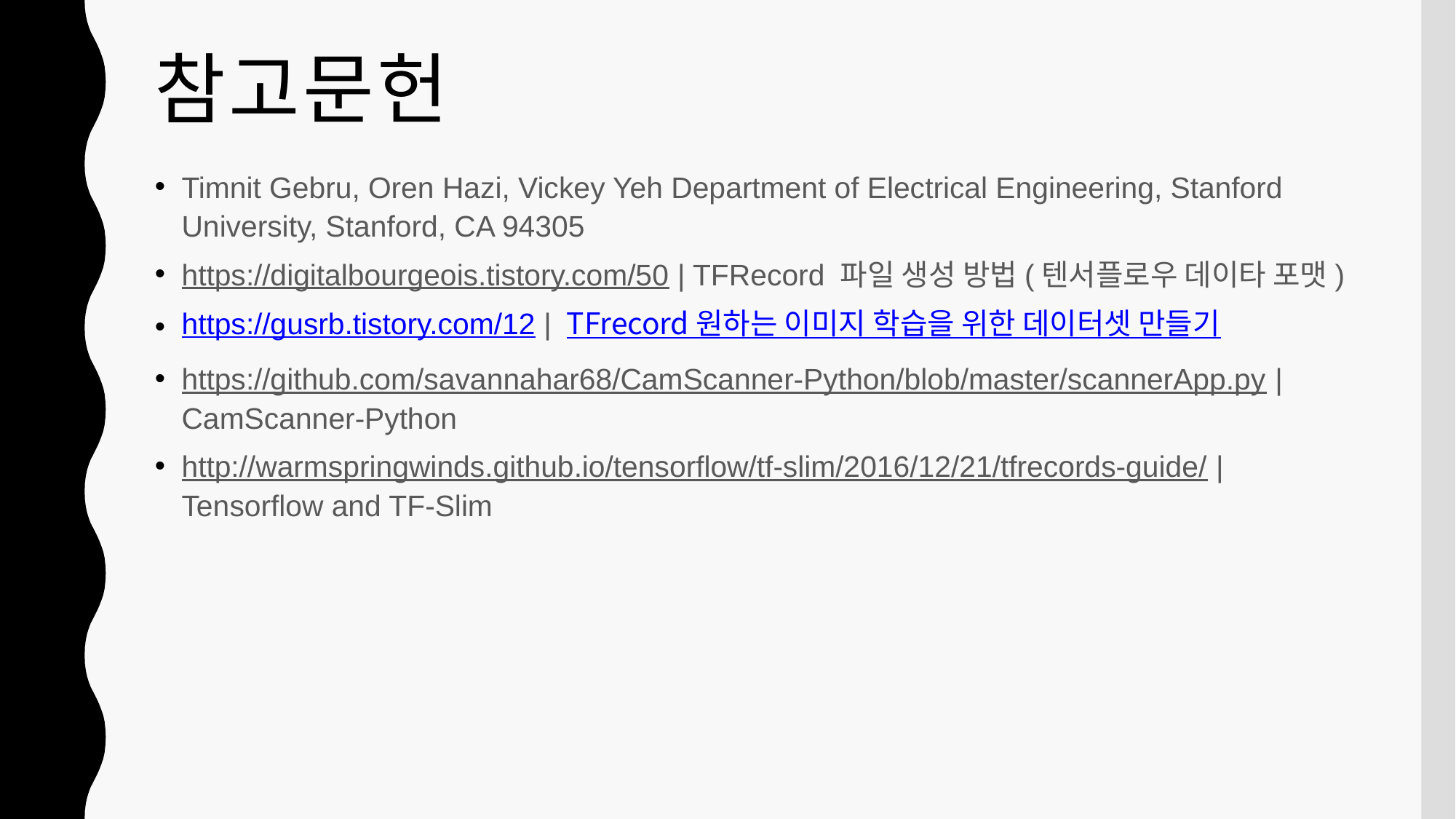

# 참고문헌
Timnit Gebru, Oren Hazi, Vickey Yeh Department of Electrical Engineering, Stanford University, Stanford, CA 94305
https://digitalbourgeois.tistory.com/50 | TFRecord 파일 생성 방법(텐서플로우 데이타 포맷)
https://gusrb.tistory.com/12 | TFrecord 원하는 이미지 학습을 위한 데이터셋 만들기
https://github.com/savannahar68/CamScanner-Python/blob/master/scannerApp.py | CamScanner-Python
http://warmspringwinds.github.io/tensorflow/tf-slim/2016/12/21/tfrecords-guide/ | Tensorflow and TF-Slim